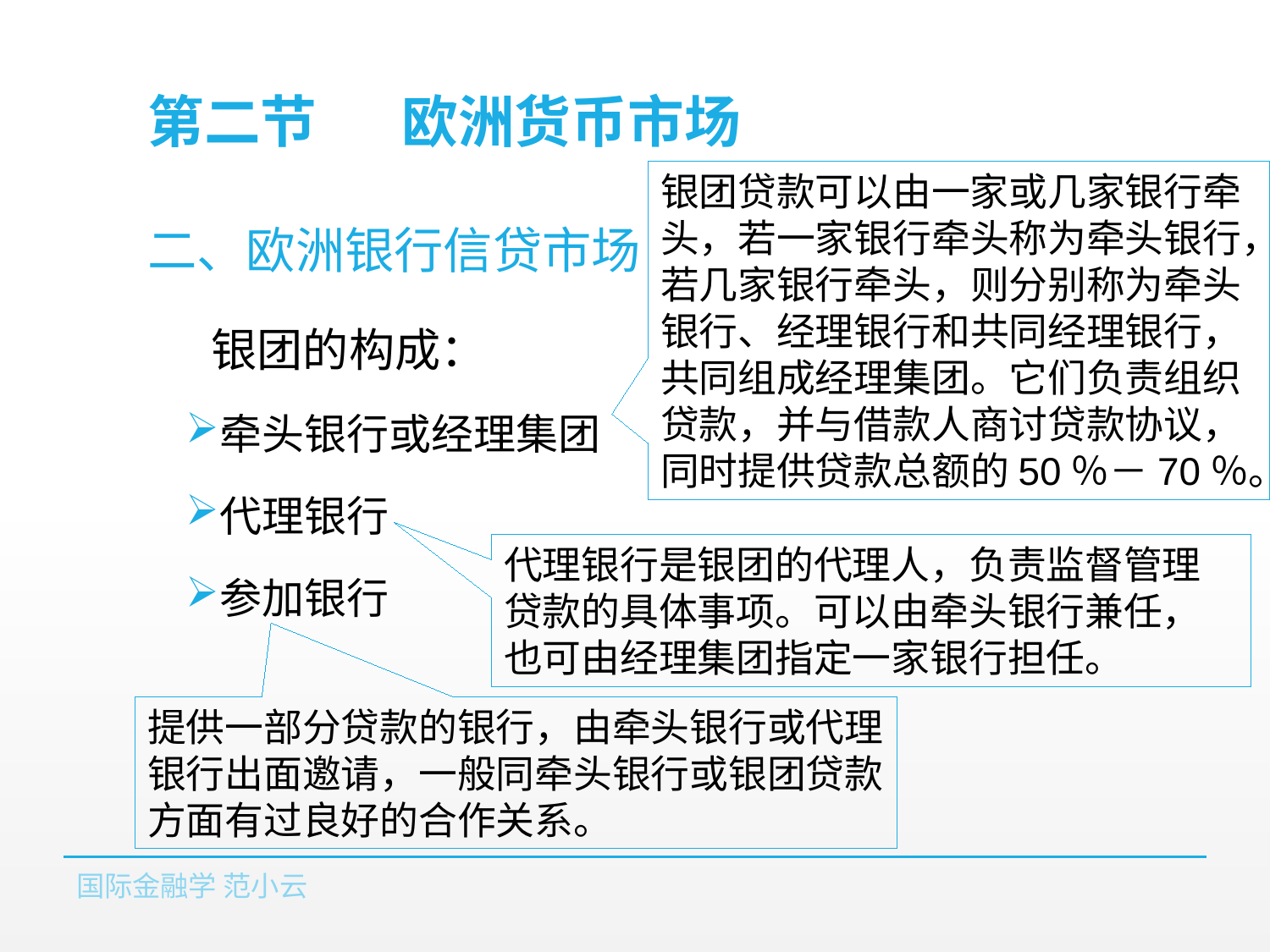

# 第二节	欧洲货币市场
银团贷款可以由一家或几家银行牵头，若一家银行牵头称为牵头银行，若几家银行牵头，则分别称为牵头银行、经理银行和共同经理银行，共同组成经理集团。它们负责组织贷款，并与借款人商讨贷款协议，同时提供贷款总额的50％－70％。
二、欧洲银行信贷市场
银团的构成：
牵头银行或经理集团
代理银行
参加银行
代理银行是银团的代理人，负责监督管理贷款的具体事项。可以由牵头银行兼任，也可由经理集团指定一家银行担任。
提供一部分贷款的银行，由牵头银行或代理银行出面邀请，一般同牵头银行或银团贷款方面有过良好的合作关系。
国际金融学 范小云